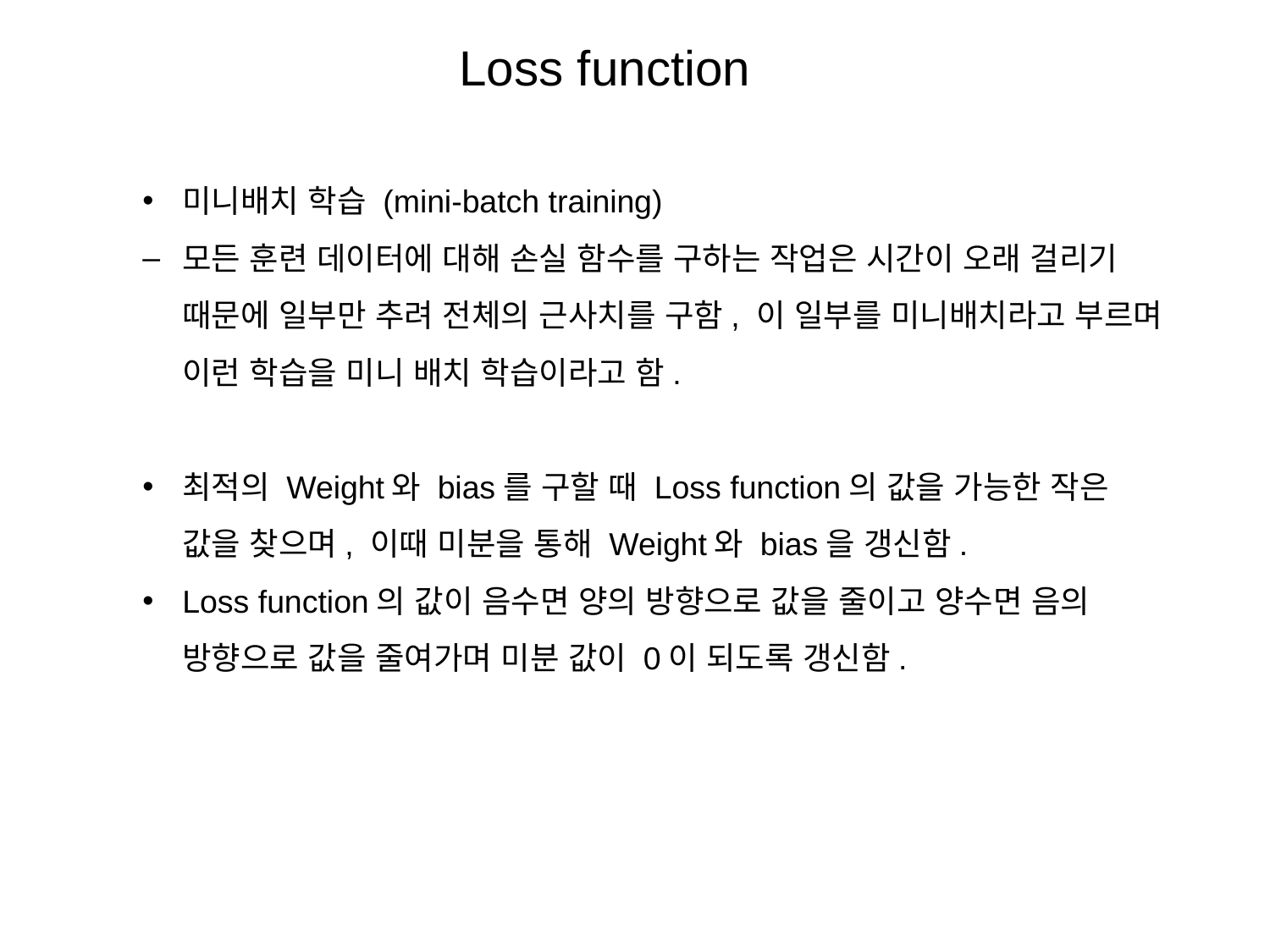

Loss function
미니배치 학습 (mini-batch training)
모든 훈련 데이터에 대해 손실 함수를 구하는 작업은 시간이 오래 걸리기 때문에 일부만 추려 전체의 근사치를 구함, 이 일부를 미니배치라고 부르며 이런 학습을 미니 배치 학습이라고 함.

최적의 Weight와 bias를 구할 때 Loss function의 값을 가능한 작은 값을 찾으며, 이때 미분을 통해 Weight와 bias을 갱신함.
Loss function의 값이 음수면 양의 방향으로 값을 줄이고 양수면 음의 방향으로 값을 줄여가며 미분 값이 0이 되도록 갱신함.